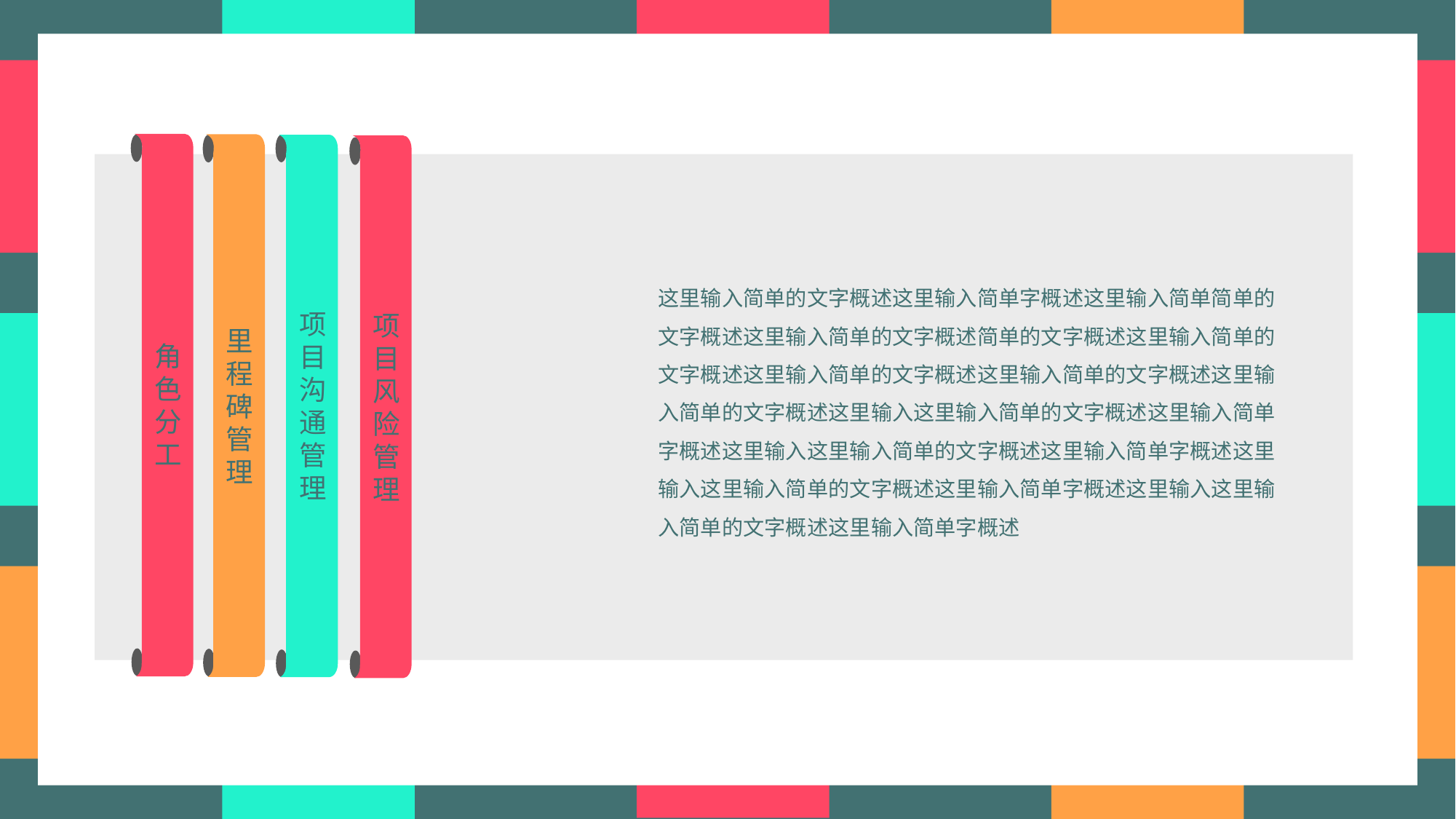

角色分工

里程碑管理

项目沟通管理

项目风险管理

这里输入简单的文字概述这里输入简单字概述这里输入简单简单的文字概述这里输入简单的文字概述简单的文字概述这里输入简单的文字概述这里输入简单的文字概述这里输入简单的文字概述这里输入简单的文字概述这里输入这里输入简单的文字概述这里输入简单字概述这里输入这里输入简单的文字概述这里输入简单字概述这里输入这里输入简单的文字概述这里输入简单字概述这里输入这里输入简单的文字概述这里输入简单字概述